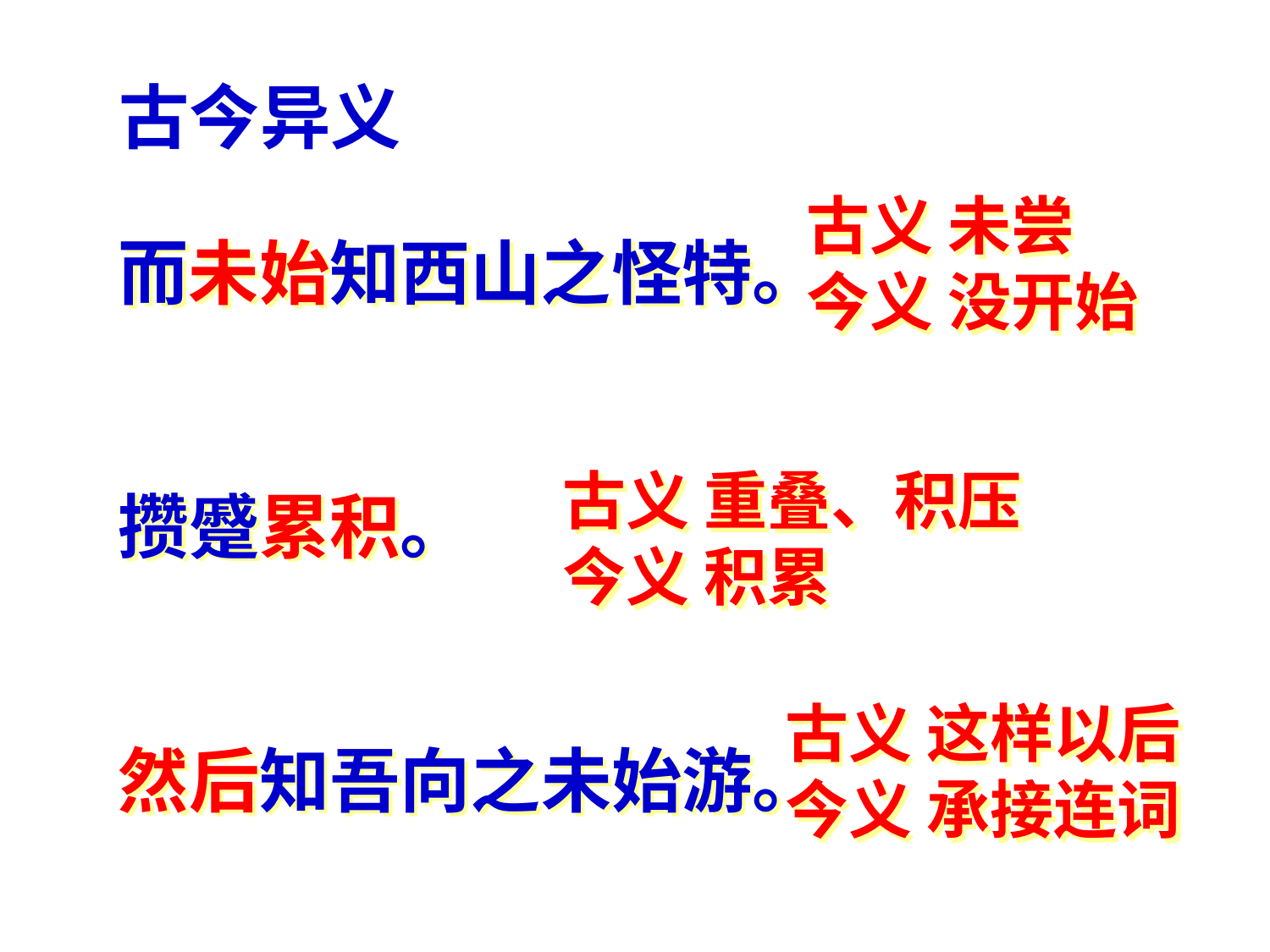

古今异义
古义 未尝
今义 没开始
而未始知西山之怪特。

攒蹙累积。

然后知吾向之未始游。
古义 重叠、积压
今义 积累
古义 这样以后
今义 承接连词